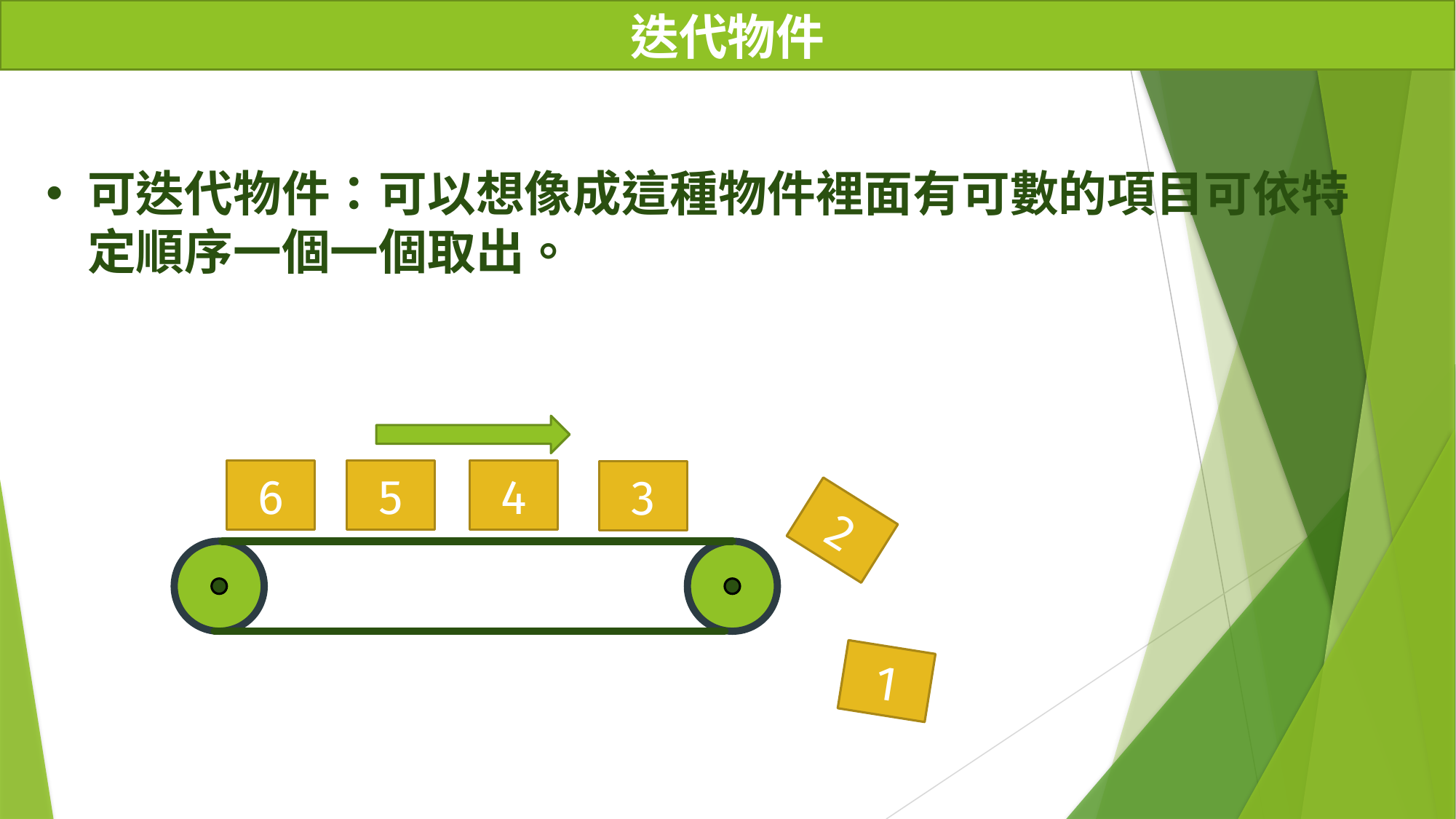

迭代物件
可迭代物件：可以想像成這種物件裡面有可數的項目可依特定順序一個一個取出。

6
5
4
3
2

1